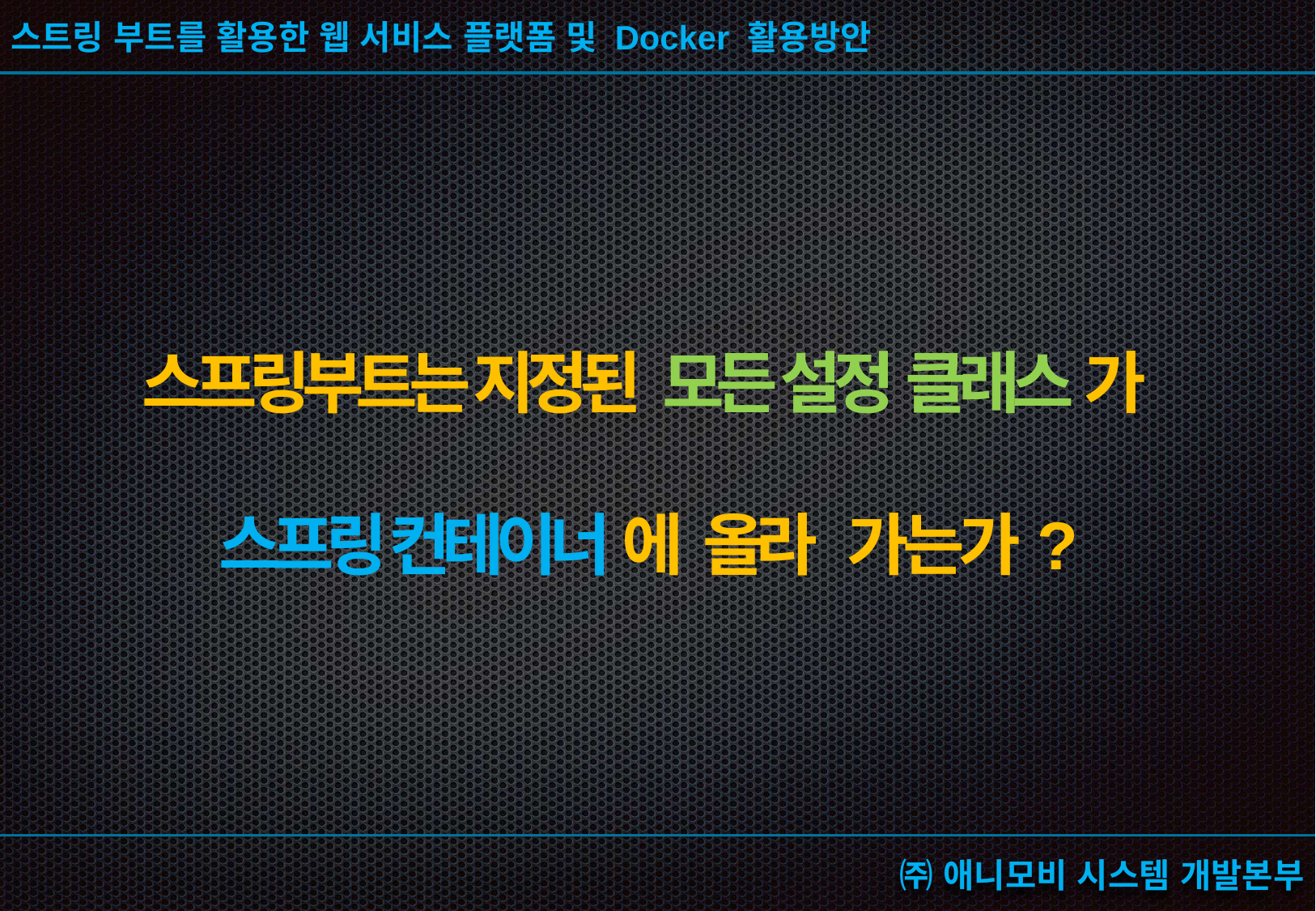

# 스프링부트는 지정된  모든 설정 클래스 가  스프링 컨테이너 에 올라  가는가?